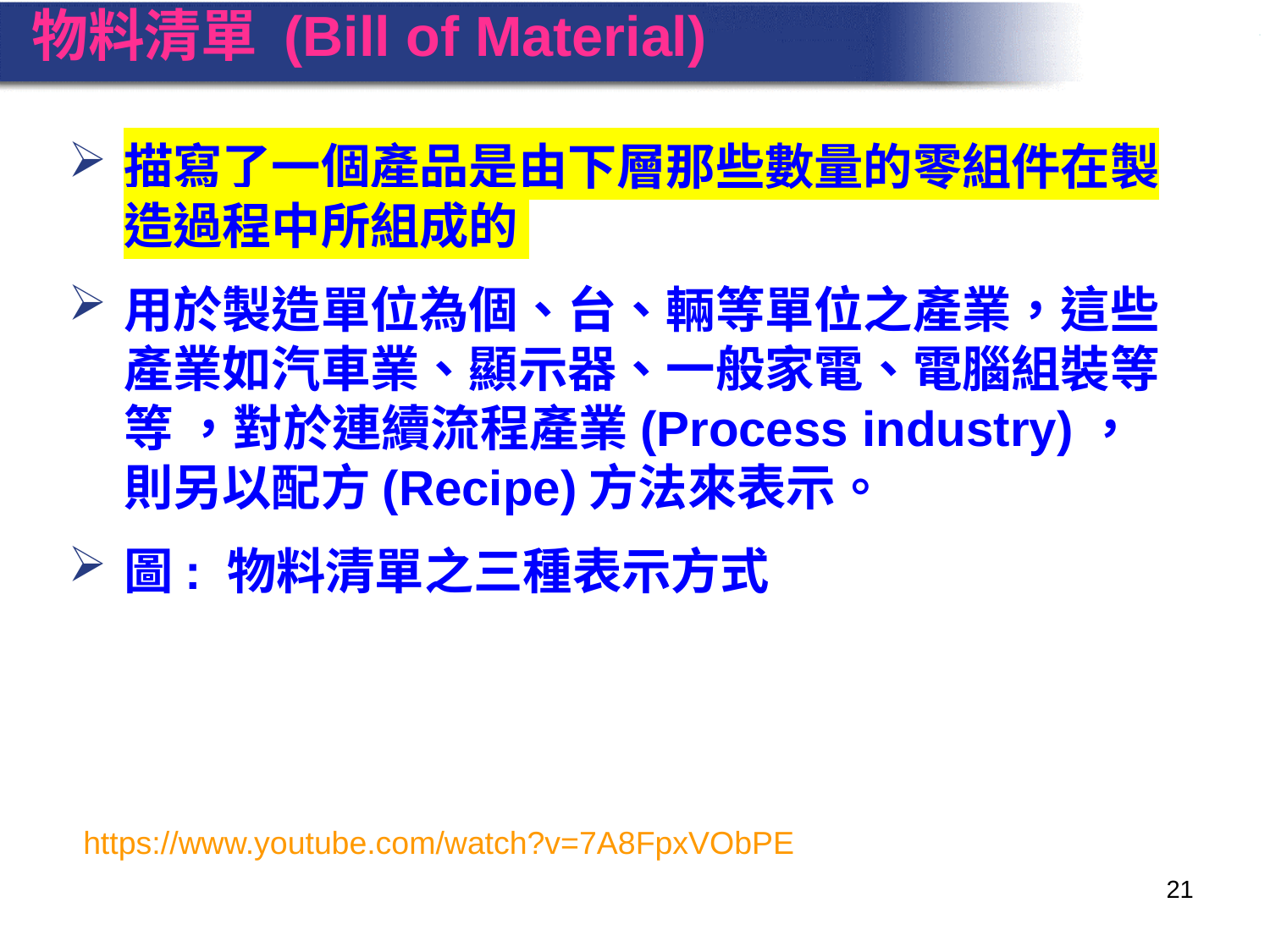

# 物料清單 (Bill of Material)
描寫了一個產品是由下層那些數量的零組件在製造過程中所組成的
用於製造單位為個、台、輛等單位之產業，這些產業如汽車業、顯示器、一般家電、電腦組裝等等 ，對於連續流程產業(Process industry)，則另以配方(Recipe)方法來表示。
圖: 物料清單之三種表示方式
https://www.youtube.com/watch?v=7A8FpxVObPE
21